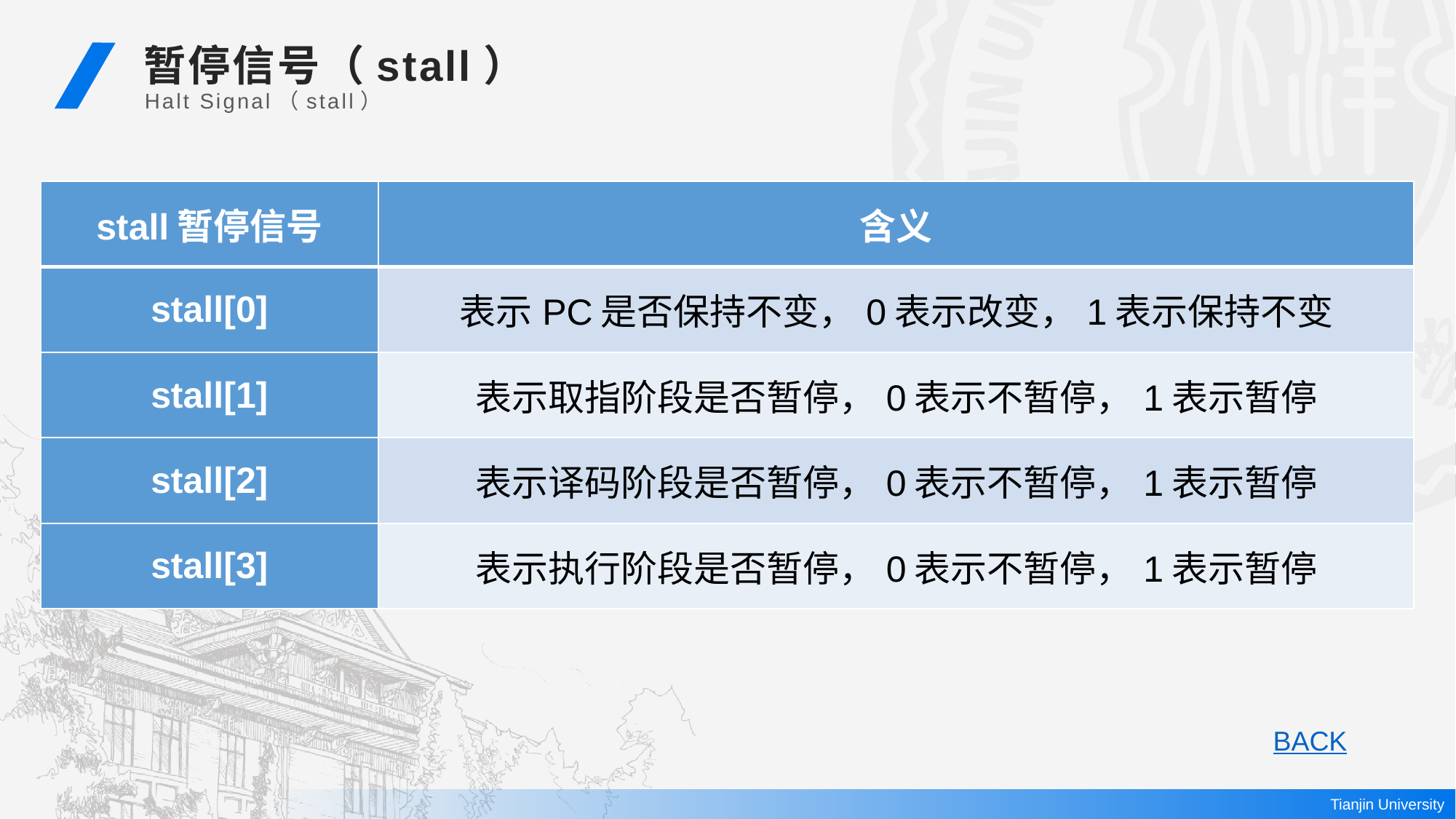

暂停信号（stall）
Halt Signal（stall）
| stall暂停信号 | 含义 |
| --- | --- |
| stall[0] | 表示PC是否保持不变，0表示改变，1表示保持不变 |
| stall[1] | 表示取指阶段是否暂停，0表示不暂停，1表示暂停 |
| stall[2] | 表示译码阶段是否暂停，0表示不暂停，1表示暂停 |
| stall[3] | 表示执行阶段是否暂停，0表示不暂停，1表示暂停 |
BACK